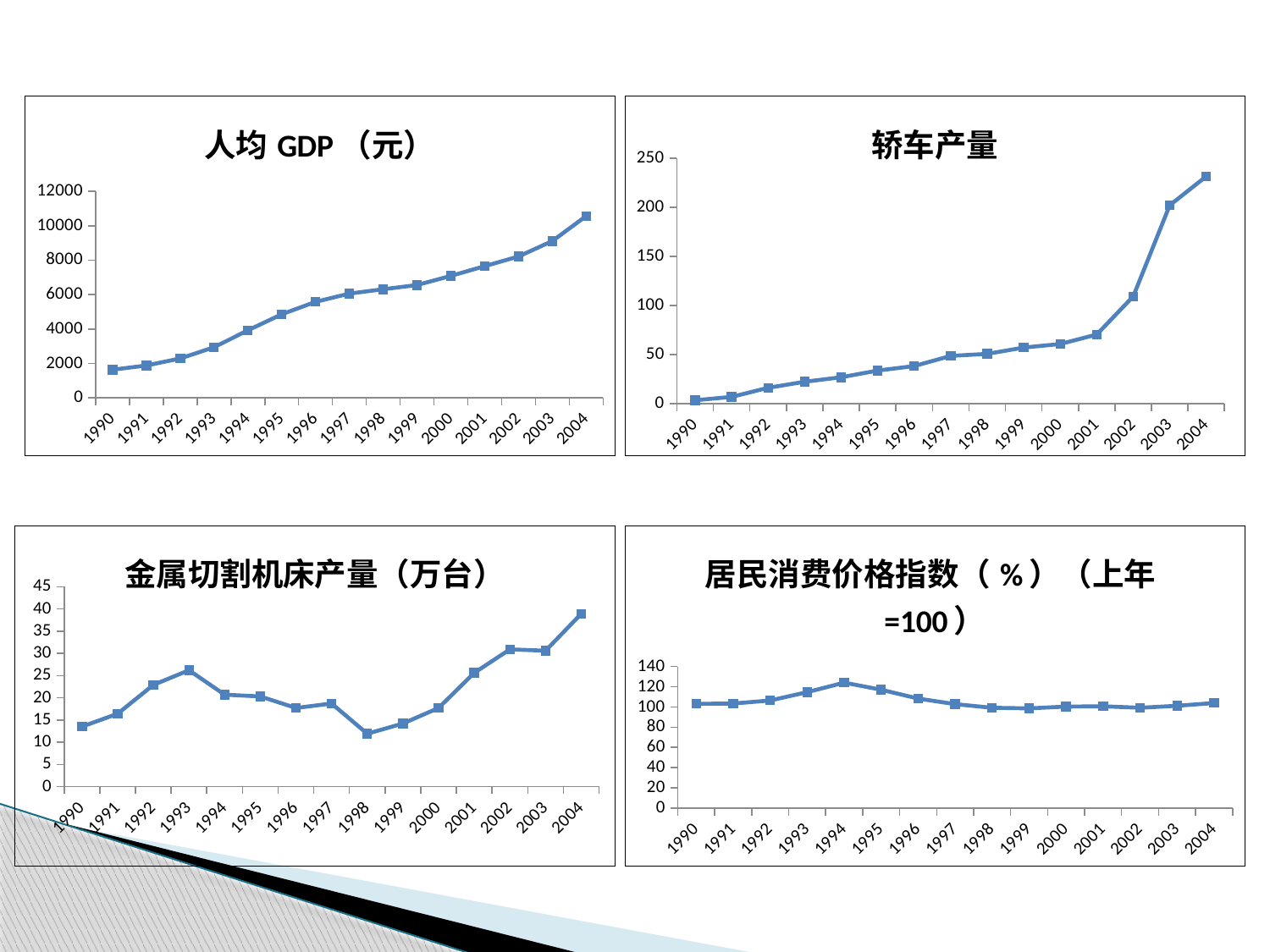

### Chart:

| Category | 人均GDP（元） |
|---|---|
| 1990 | 1634.0 |
| 1991 | 1879.0 |
| 1992 | 2287.0 |
| 1993 | 2939.0 |
| 1994 | 3923.0 |
| 1995 | 4854.0 |
| 1996 | 5576.0 |
| 1997 | 6054.0 |
| 1998 | 6308.0 |
| 1999 | 6551.0 |
| 2000 | 7086.0 |
| 2001 | 7651.0 |
| 2002 | 8214.0 |
| 2003 | 9111.0 |
| 2004 | 10561.0 |

### Chart:

| Category | 轿车产量 |
|---|---|
| 1990 | 3.5 |
| 1991 | 6.87 |
| 1992 | 16.17 |
| 1993 | 22.29 |
| 1994 | 26.87 |
| 1995 | 33.7 |
| 1996 | 38.29 |
| 1997 | 48.6 |
| 1998 | 50.71 |
| 1999 | 57.1 |
| 2000 | 60.7 |
| 2001 | 70.36 |
| 2002 | 109.2 |
| 2003 | 202.01 |
| 2004 | 231.4 |

### Chart:

| Category | 金属切割机床产量（万台） |
|---|---|
| 1990 | 13.5 |
| 1991 | 16.4 |
| 1992 | 22.9 |
| 1993 | 26.2 |
| 1994 | 20.7 |
| 1995 | 20.3 |
| 1996 | 17.7 |
| 1997 | 18.7 |
| 1998 | 11.9 |
| 1999 | 14.2 |
| 2000 | 17.7 |
| 2001 | 25.6 |
| 2002 | 30.9 |
| 2003 | 30.6 |
| 2004 | 38.9 |

### Chart:

| Category | 居民消费价格指数（%）（上年=100） |
|---|---|
| 1990 | 103.1 |
| 1991 | 103.4 |
| 1992 | 106.4 |
| 1993 | 114.7 |
| 1994 | 124.1 |
| 1995 | 117.1 |
| 1996 | 108.3 |
| 1997 | 102.8 |
| 1998 | 99.2 |
| 1999 | 98.6 |
| 2000 | 100.4 |
| 2001 | 100.7 |
| 2002 | 99.2 |
| 2003 | 101.2 |
| 2004 | 103.9 |